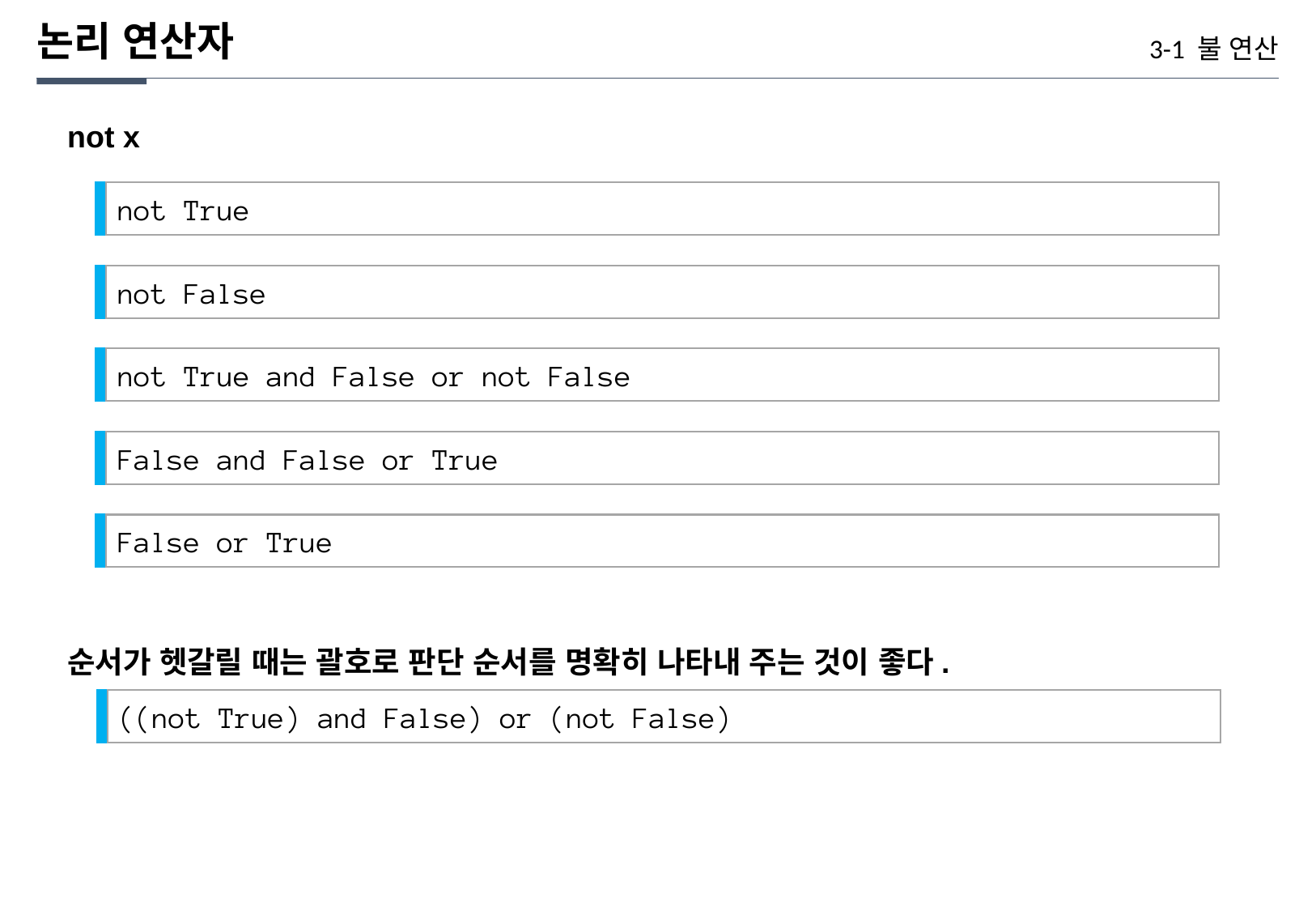

논리 연산자
3-1 불 연산
not x

not True

not False

not True and False or not False

False and False or True

False or True
순서가 헷갈릴 때는 괄호로 판단 순서를 명확히 나타내 주는 것이 좋다.

((not True) and False) or (not False)